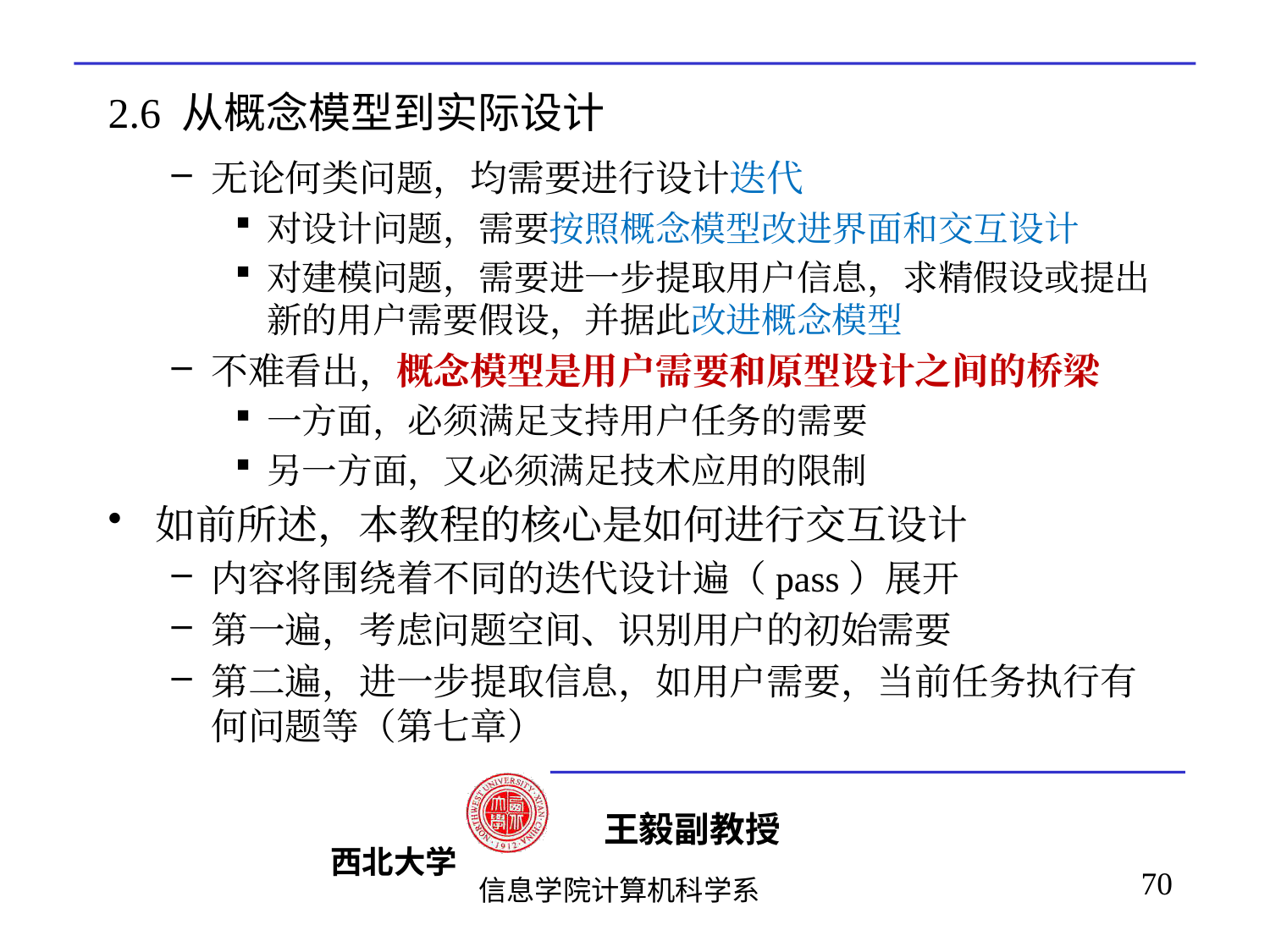

# 2.6 从概念模型到实际设计
无论何类问题，均需要进行设计迭代
对设计问题，需要按照概念模型改进界面和交互设计
对建模问题，需要进一步提取用户信息，求精假设或提出新的用户需要假设，并据此改进概念模型
不难看出，概念模型是用户需要和原型设计之间的桥梁
一方面，必须满足支持用户任务的需要
另一方面，又必须满足技术应用的限制
如前所述，本教程的核心是如何进行交互设计
内容将围绕着不同的迭代设计遍（pass）展开
第一遍，考虑问题空间、识别用户的初始需要
第二遍，进一步提取信息，如用户需要，当前任务执行有何问题等（第七章）
70